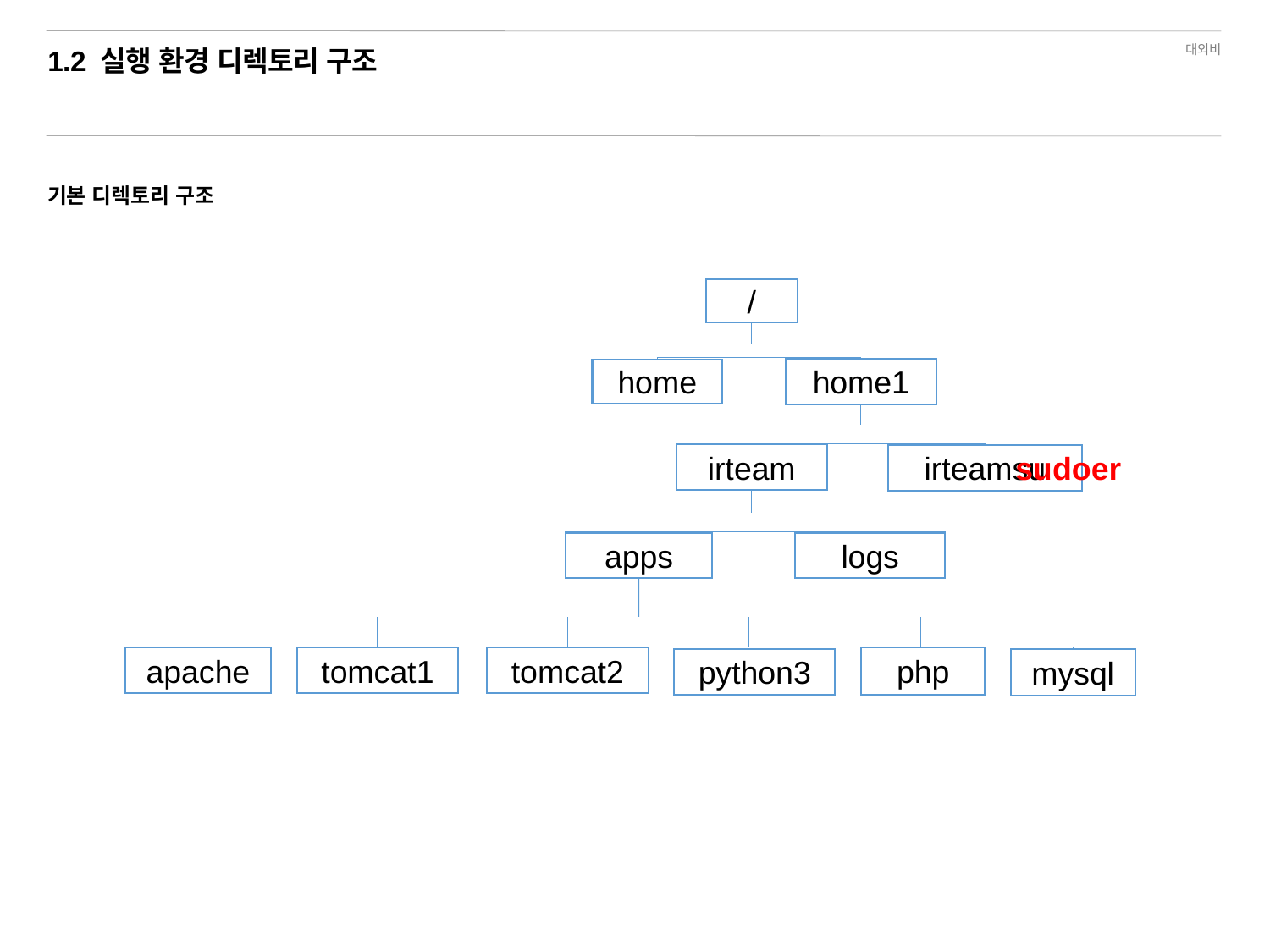

# 1.2 실행 환경 디렉토리 구조
기본 디렉토리 구조
/
home1
home
irteam
irteamsu
apps
logs
php
tomcat2
apache
tomcat1
python3
mysql
sudoer